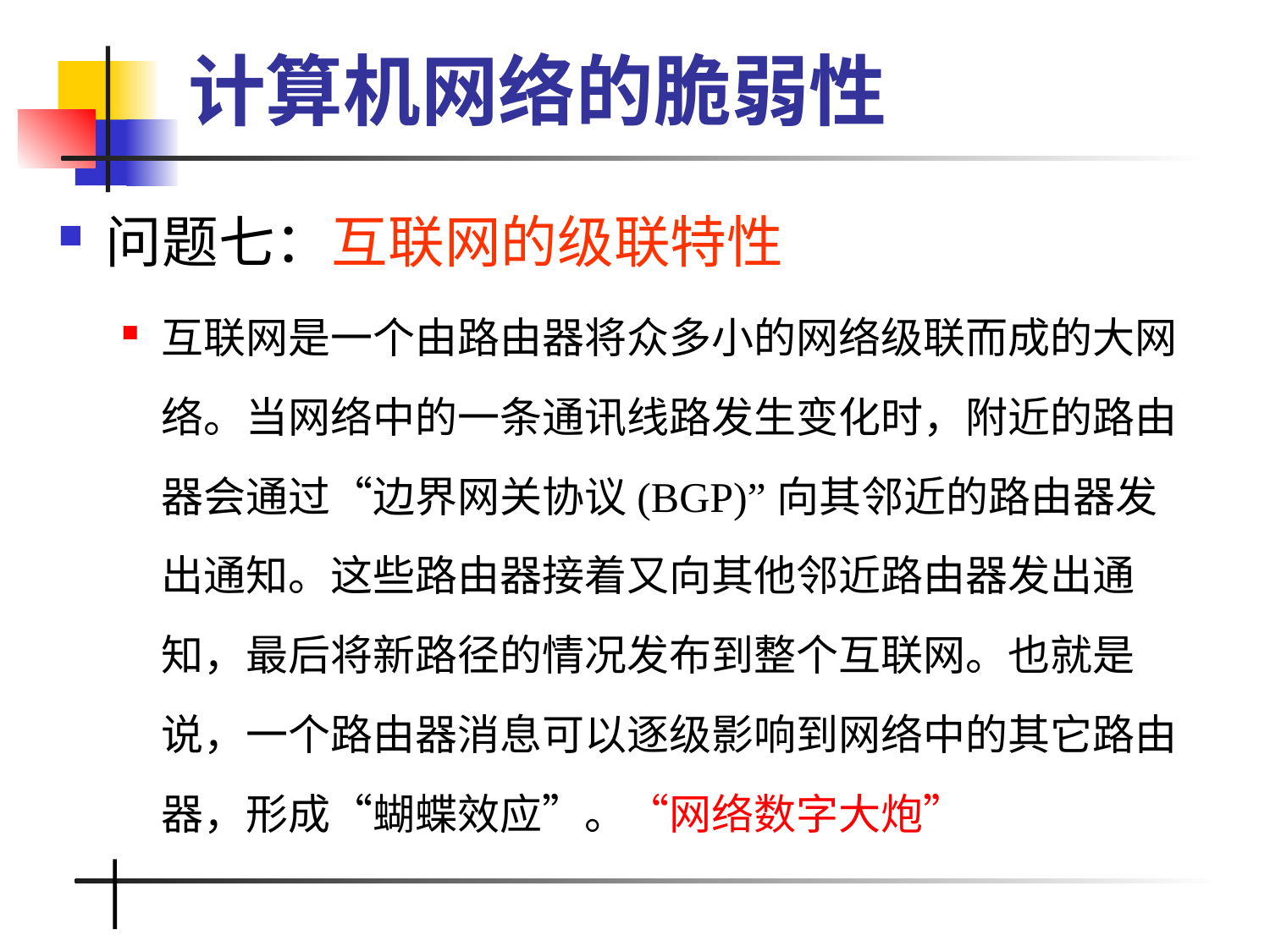

# 计算机网络的脆弱性
问题七：互联网的级联特性
互联网是一个由路由器将众多小的网络级联而成的大网络。当网络中的一条通讯线路发生变化时，附近的路由器会通过“边界网关协议(BGP)”向其邻近的路由器发出通知。这些路由器接着又向其他邻近路由器发出通知，最后将新路径的情况发布到整个互联网。也就是说，一个路由器消息可以逐级影响到网络中的其它路由器，形成“蝴蝶效应”。“网络数字大炮”